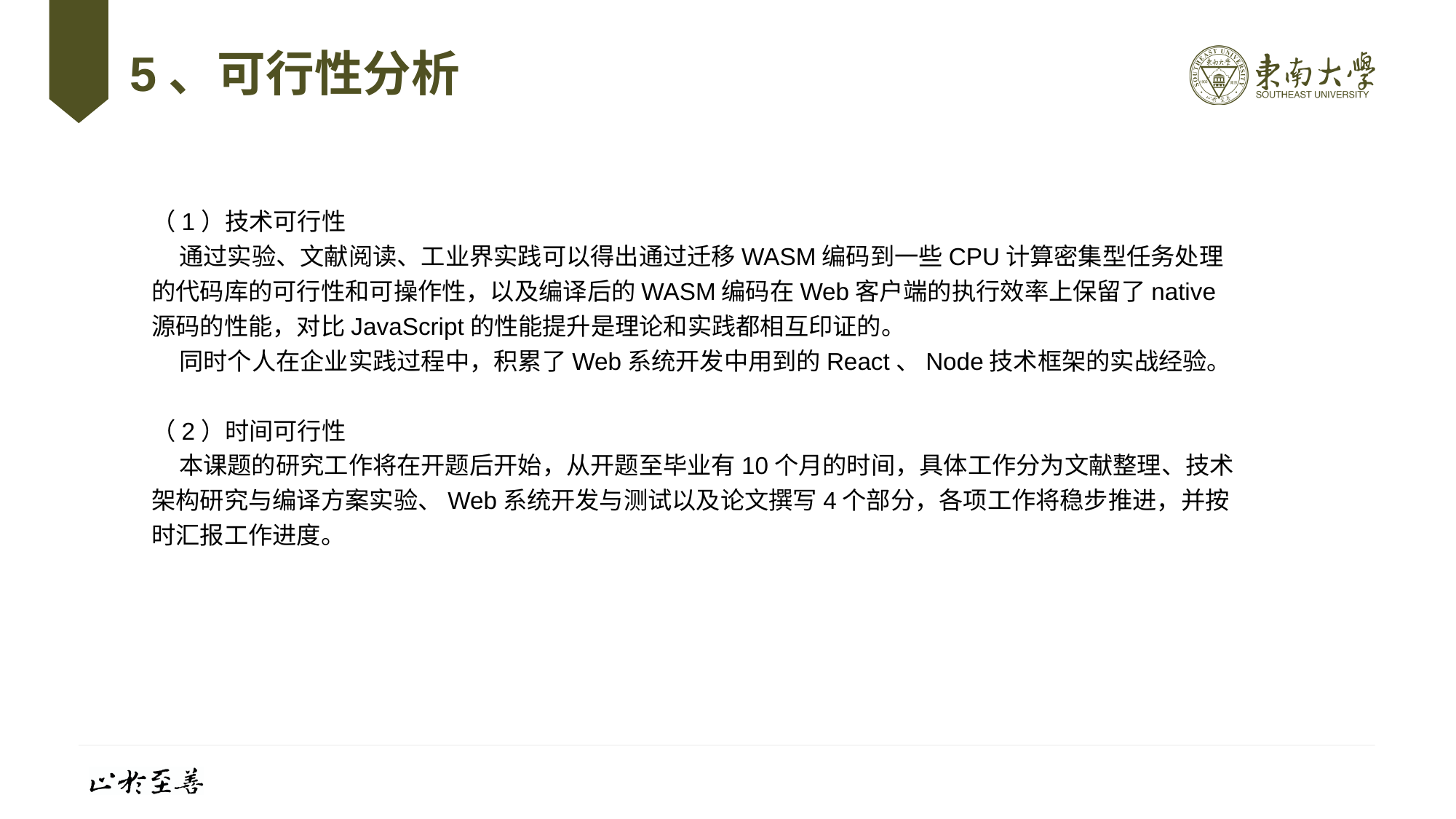

# 5、可行性分析
（1）技术可行性
    通过实验、文献阅读、工业界实践可以得出通过迁移WASM编码到一些CPU计算密集型任务处理的代码库的可行性和可操作性，以及编译后的WASM编码在Web客户端的执行效率上保留了native源码的性能，对比JavaScript的性能提升是理论和实践都相互印证的。
    同时个人在企业实践过程中，积累了Web系统开发中用到的React、Node技术框架的实战经验。

（2）时间可行性
    本课题的研究工作将在开题后开始，从开题至毕业有10个月的时间，具体工作分为文献整理、技术架构研究与编译方案实验、Web系统开发与测试以及论文撰写4个部分，各项工作将稳步推进，并按时汇报工作进度。
19